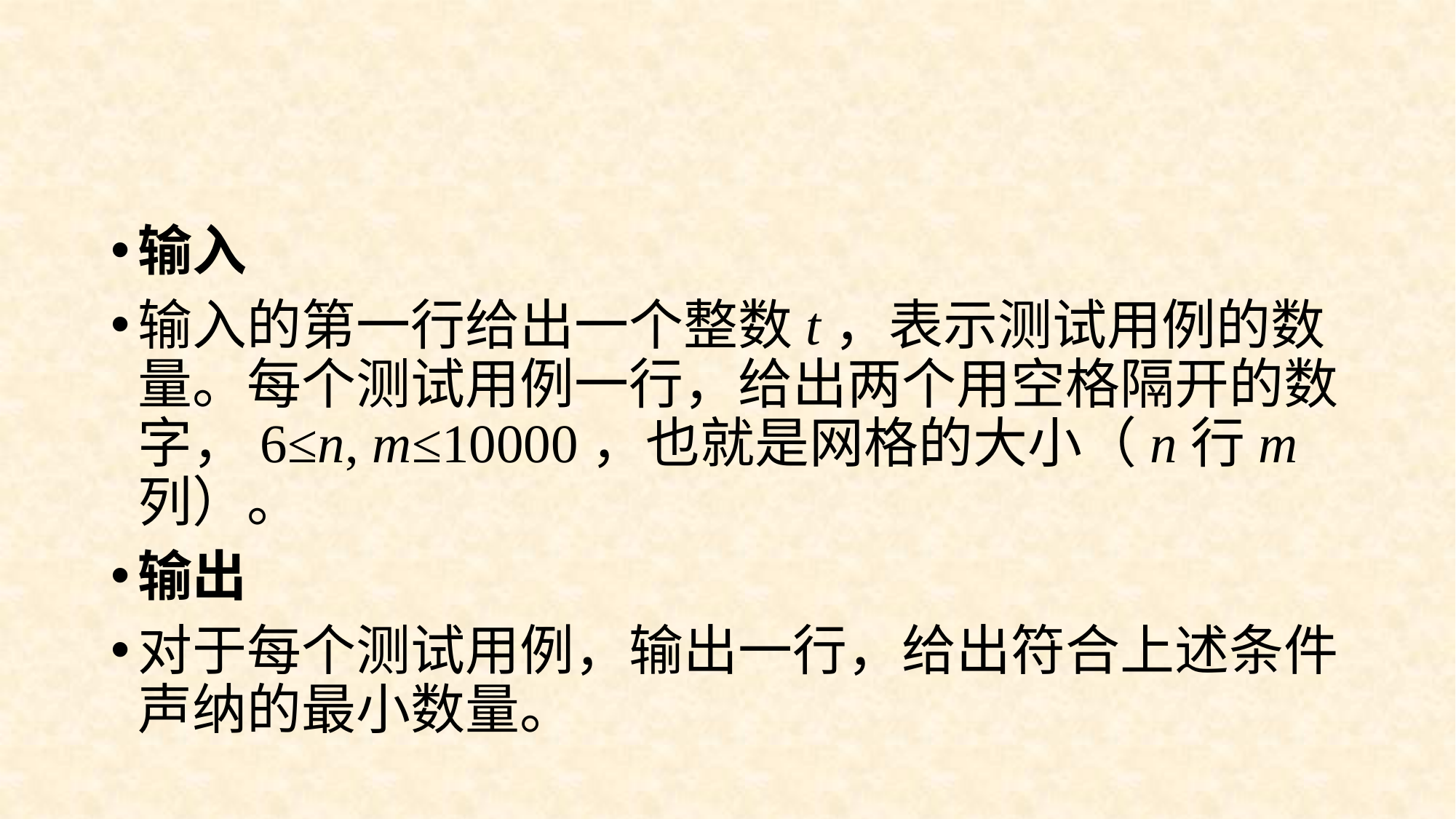

#
输入
输入的第一行给出一个整数t，表示测试用例的数量。每个测试用例一行，给出两个用空格隔开的数字，6≤n, m≤10000，也就是网格的大小（n行m列）。
输出
对于每个测试用例，输出一行，给出符合上述条件声纳的最小数量。